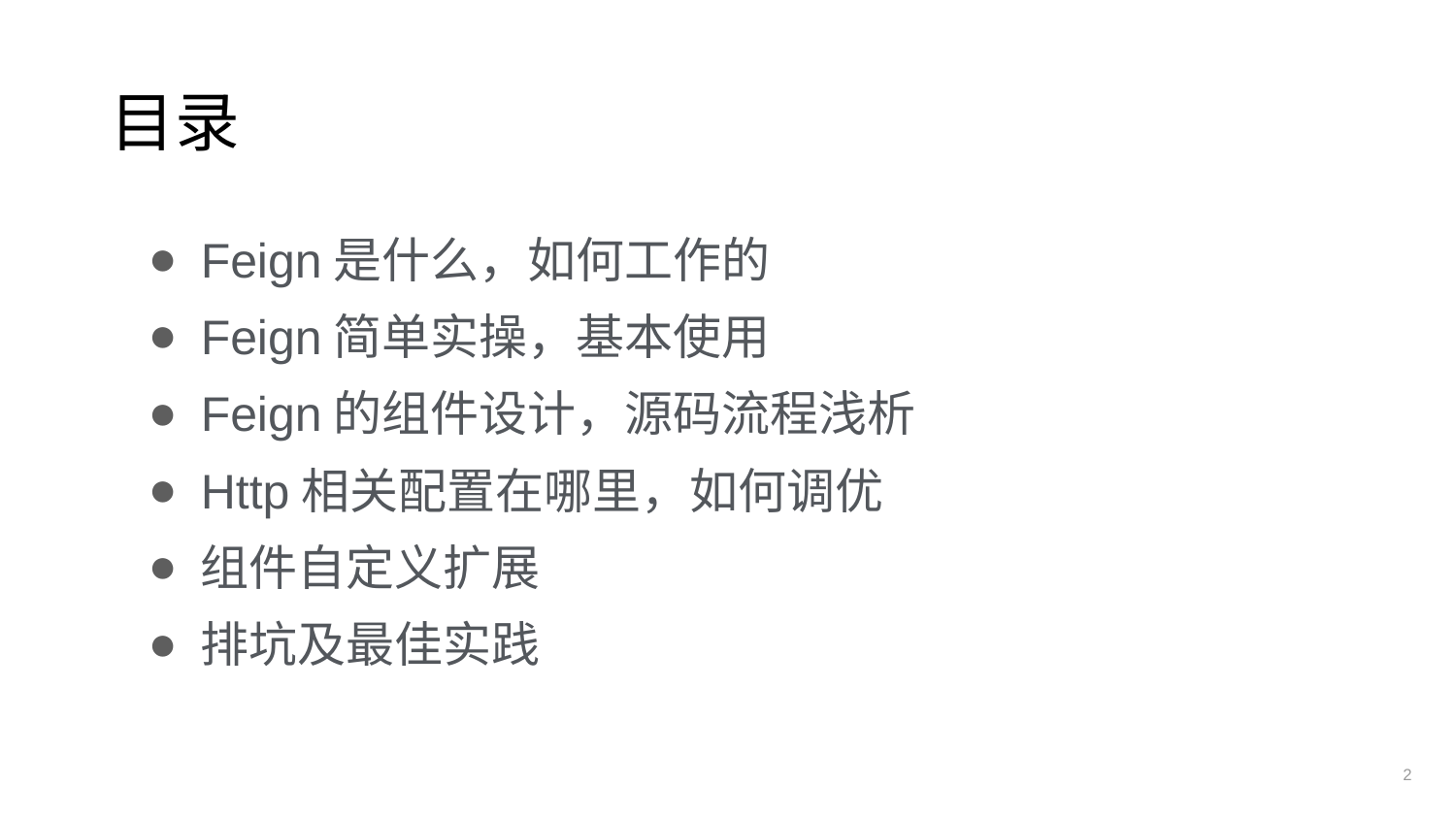

# 目录
Feign是什么，如何工作的
Feign简单实操，基本使用
Feign的组件设计，源码流程浅析
Http相关配置在哪里，如何调优
组件自定义扩展
排坑及最佳实践
2